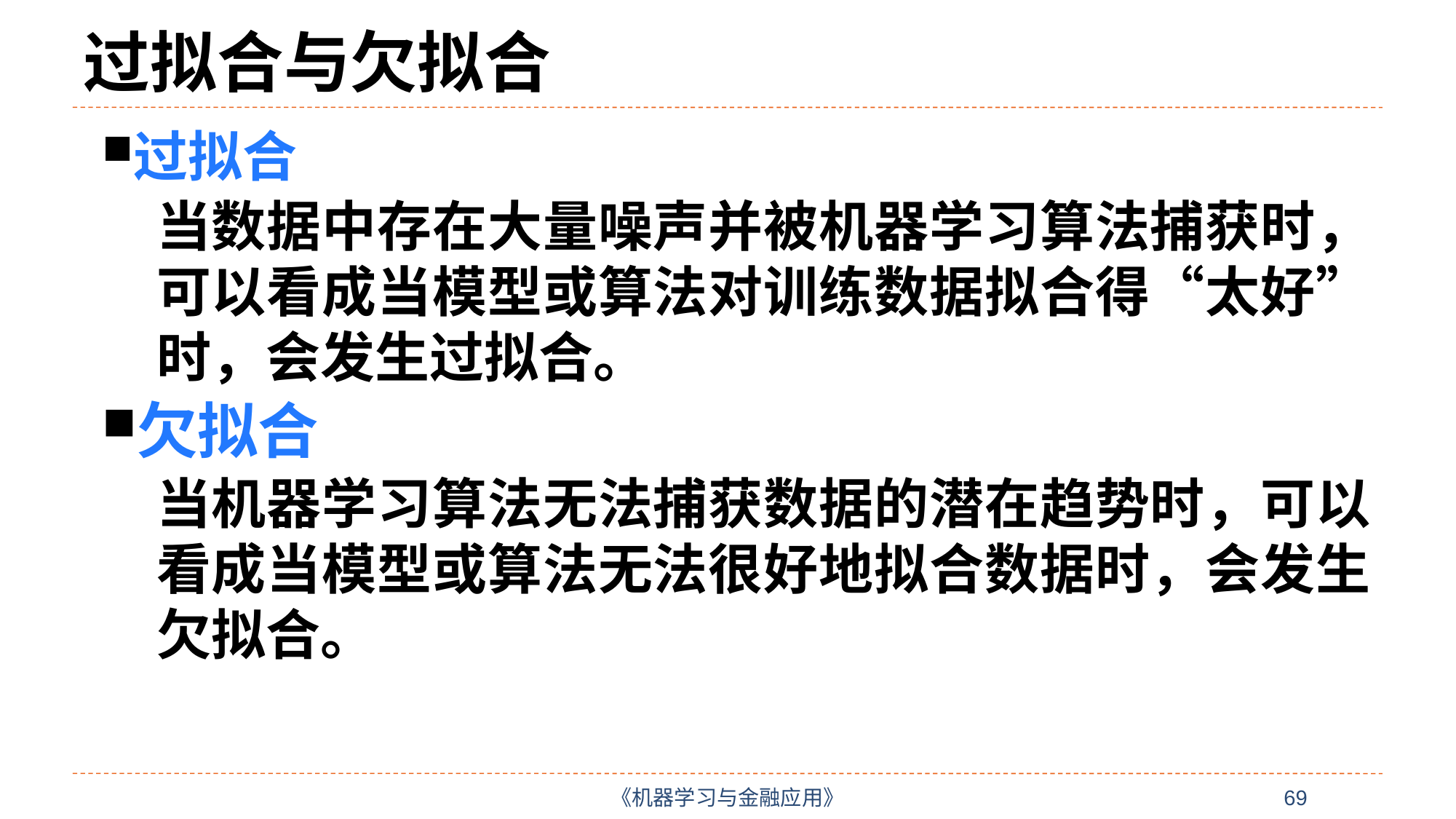

# 过拟合与欠拟合
过拟合
当数据中存在大量噪声并被机器学习算法捕获时，可以看成当模型或算法对训练数据拟合得“太好”时，会发生过拟合。
欠拟合
当机器学习算法无法捕获数据的潜在趋势时，可以看成当模型或算法无法很好地拟合数据时，会发生欠拟合。